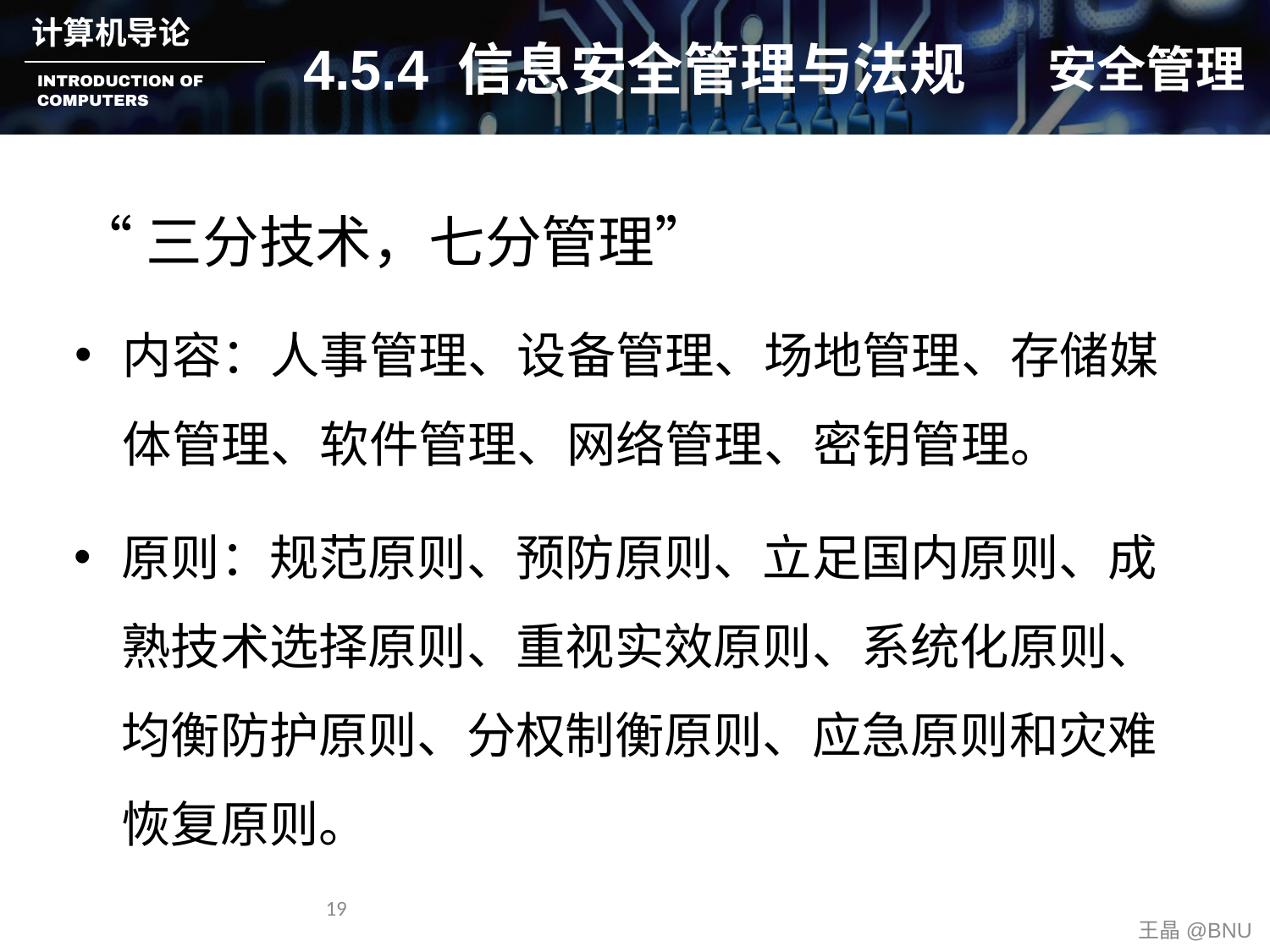

# 4.5.4 信息安全管理与法规
安全管理
“三分技术，七分管理”
内容：人事管理、设备管理、场地管理、存储媒体管理、软件管理、网络管理、密钥管理。
原则：规范原则、预防原则、立足国内原则、成熟技术选择原则、重视实效原则、系统化原则、均衡防护原则、分权制衡原则、应急原则和灾难恢复原则。
19
王晶@BNU